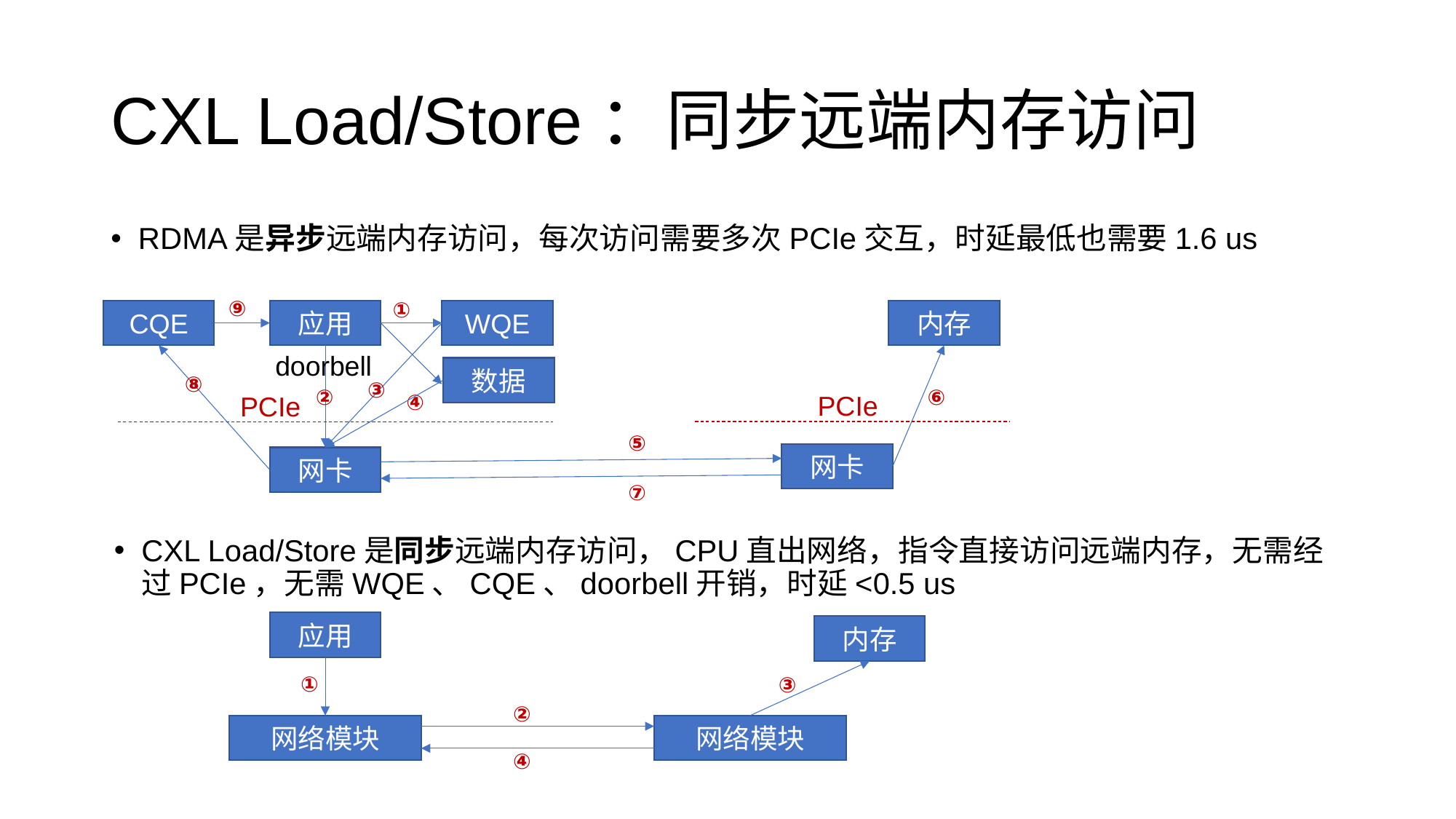

# CXL Load/Store：同步远端内存访问
RDMA是异步远端内存访问，每次访问需要多次PCIe交互，时延最低也需要1.6 us
⑨
①
CQE
应用
WQE
内存
doorbell
数据
⑧
③
②
⑥
PCIe
④
PCIe
⑤
网卡
网卡
⑦
CXL Load/Store是同步远端内存访问，CPU直出网络，指令直接访问远端内存，无需经过PCIe，无需WQE、CQE、doorbell开销，时延<0.5 us
应用
内存
①
③
②
网络模块
网络模块
④